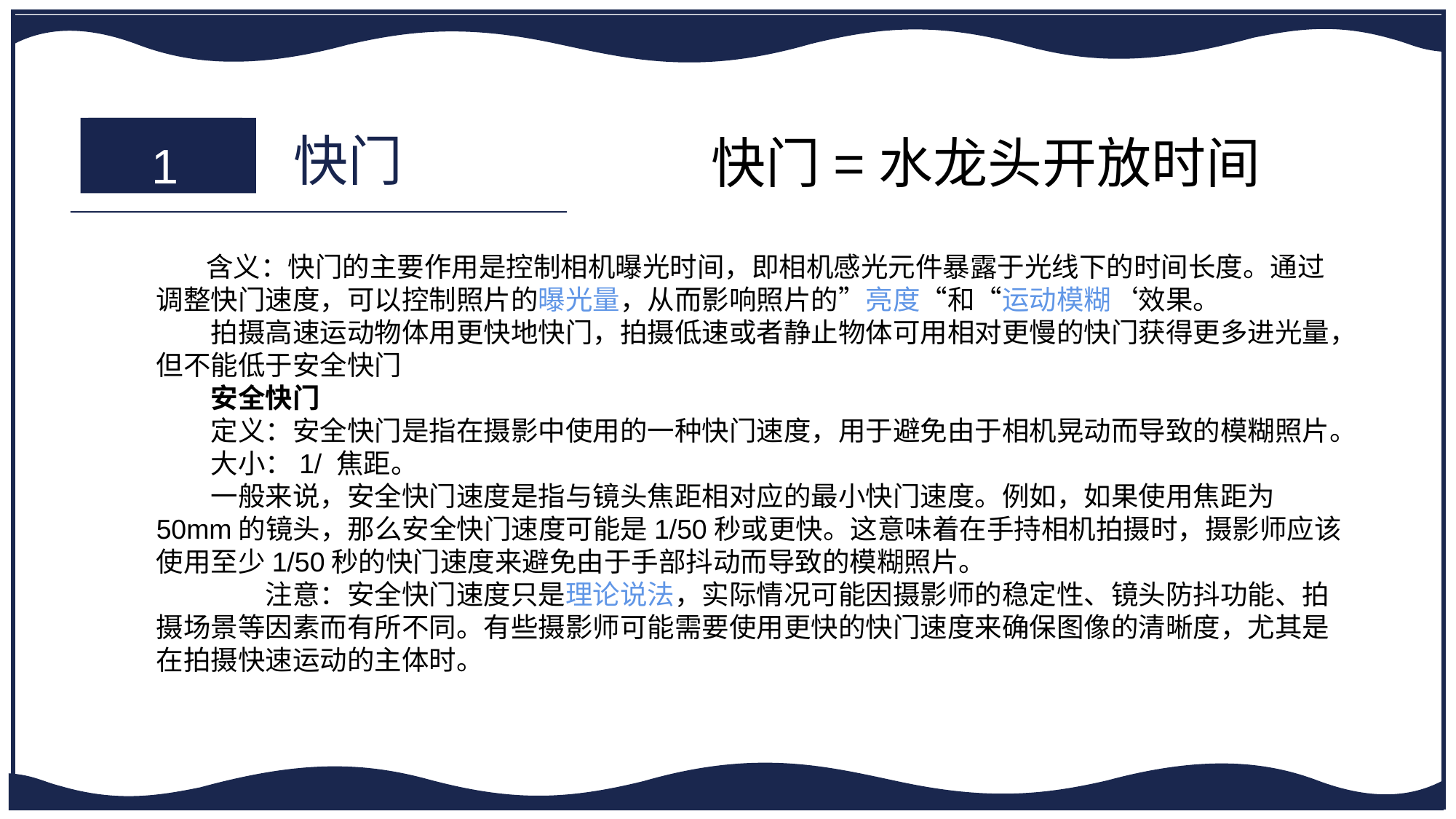

快门

1
快门=水龙头开放时间

       含义：快门的主要作用是控制相机曝光时间，即相机感光元件暴露于光线下的时间长度。通过调整快门速度，可以控制照片的曝光量，从而影响照片的”亮度“和“运动模糊‘效果。
拍摄高速运动物体用更快地快门，拍摄低速或者静止物体可用相对更慢的快门获得更多进光量，但不能低于安全快门
安全快门
定义：安全快门是指在摄影中使用的一种快门速度，用于避免由于相机晃动而导致的模糊照片。
大小：1/ 焦距。
一般来说，安全快门速度是指与镜头焦距相对应的最小快门速度。例如，如果使用焦距为50mm的镜头，那么安全快门速度可能是1/50秒或更快。这意味着在手持相机拍摄时，摄影师应该使用至少1/50秒的快门速度来避免由于手部抖动而导致的模糊照片。
 	注意：安全快门速度只是理论说法，实际情况可能因摄影师的稳定性、镜头防抖功能、拍摄场景等因素而有所不同。有些摄影师可能需要使用更快的快门速度来确保图像的清晰度，尤其是在拍摄快速运动的主体时。